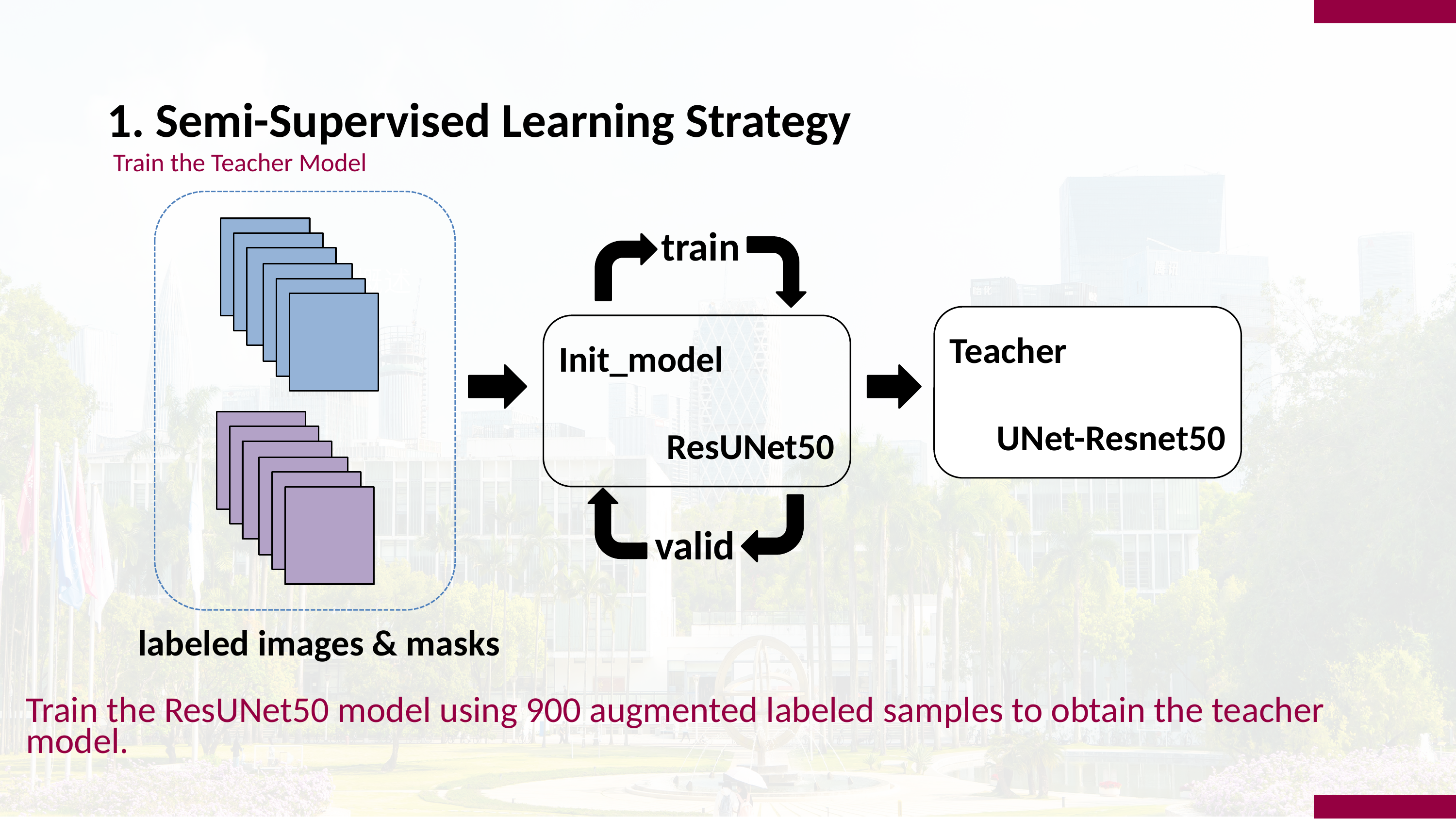

1. Semi-Supervised Learning Strategy
Train the Teacher Model

train

Init_model

ResUNet50

valid
Teacher

UNet-Resnet50

labeled images & masks

国内现状概述

Train the ResUNet50 model using 900 augmented labeled samples to obtain the teacher model.